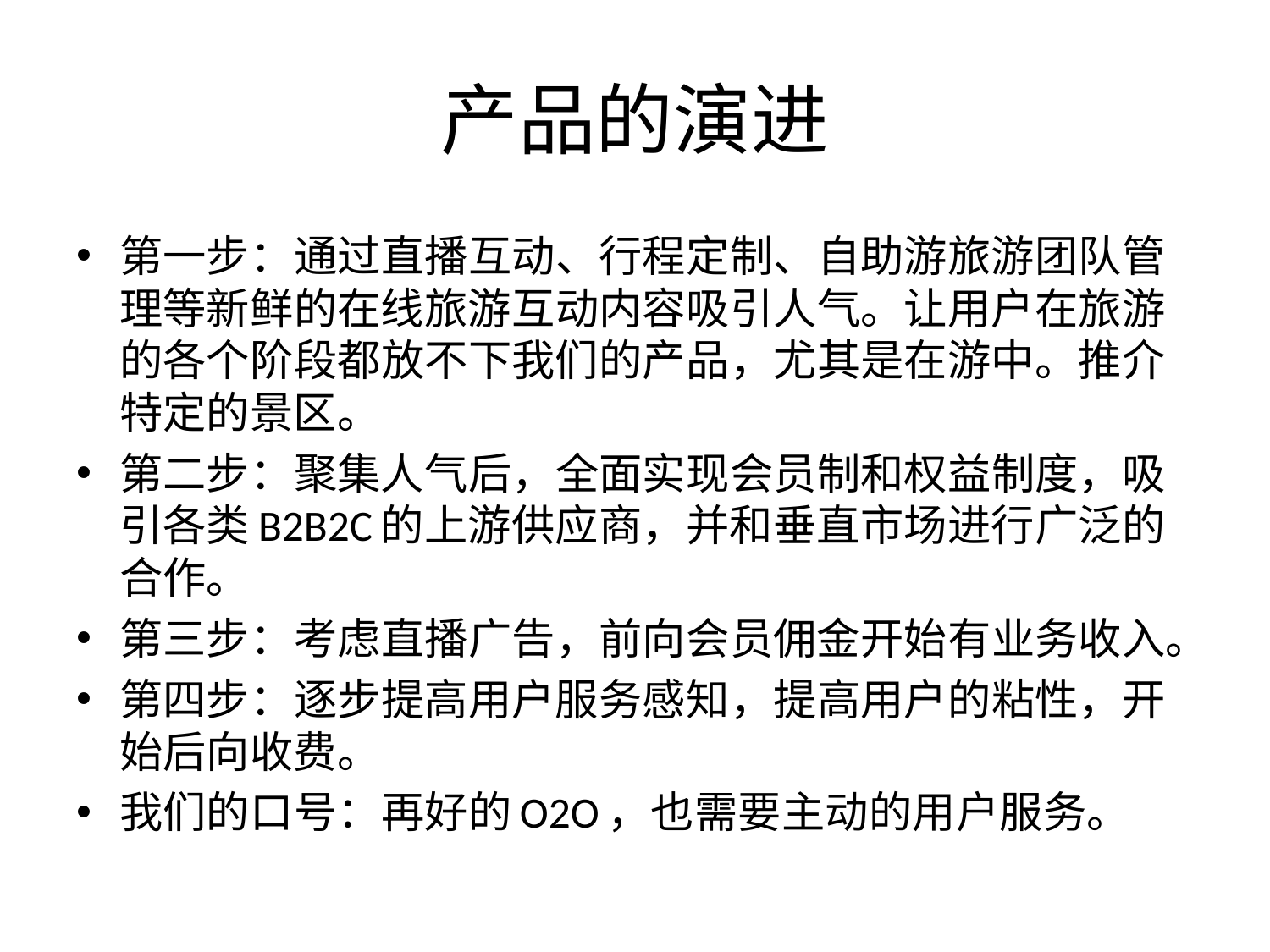

# 产品的演进
第一步：通过直播互动、行程定制、自助游旅游团队管理等新鲜的在线旅游互动内容吸引人气。让用户在旅游的各个阶段都放不下我们的产品，尤其是在游中。推介特定的景区。
第二步：聚集人气后，全面实现会员制和权益制度，吸引各类B2B2C的上游供应商，并和垂直市场进行广泛的合作。
第三步：考虑直播广告，前向会员佣金开始有业务收入。
第四步：逐步提高用户服务感知，提高用户的粘性，开始后向收费。
我们的口号：再好的O2O，也需要主动的用户服务。